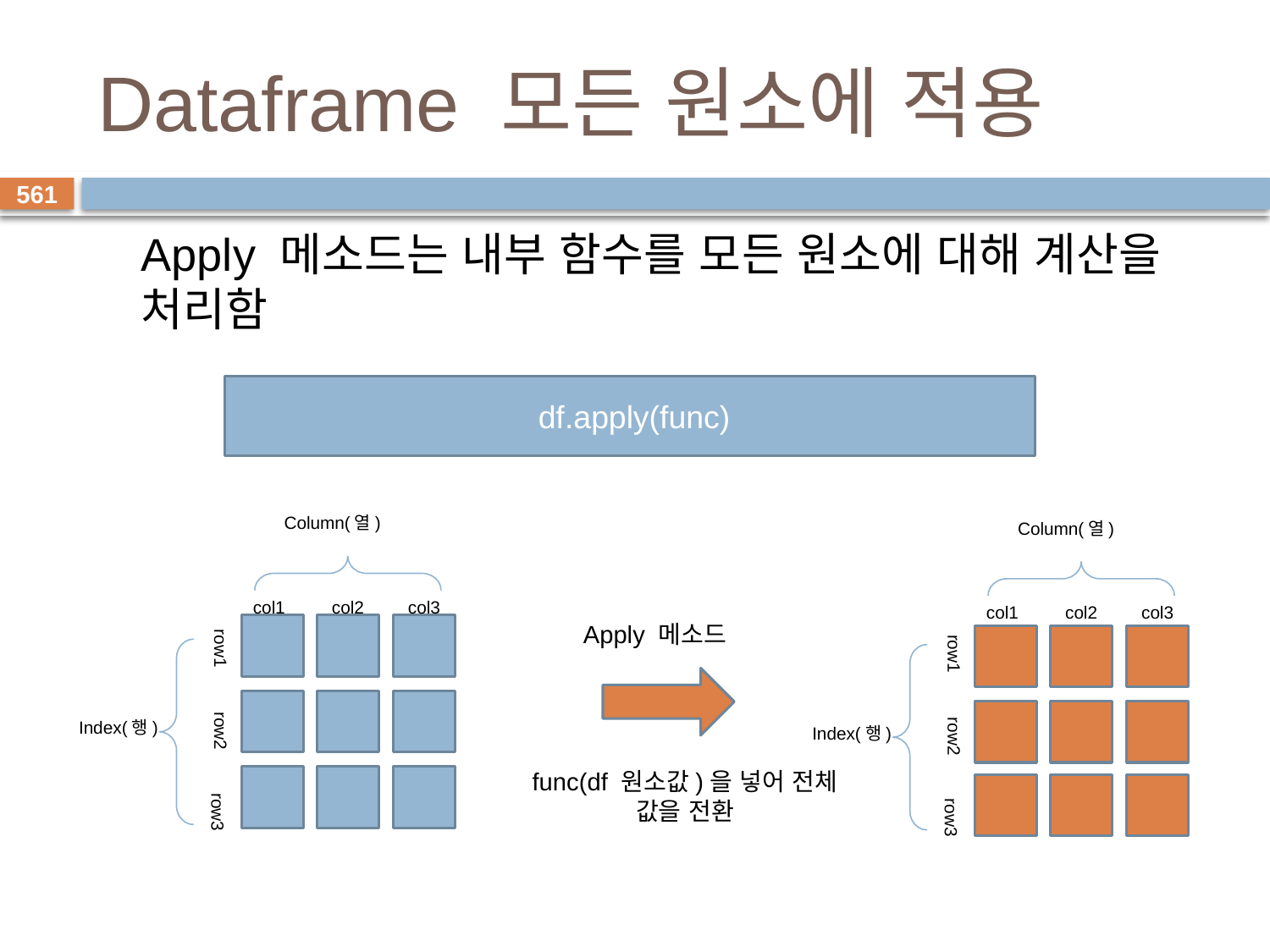

# Dataframe 모든 원소에 적용
561
Apply 메소드는 내부 함수를 모든 원소에 대해 계산을 처리함
 df.apply(func)

Column(열)
col1
col2
col3

row1

row2
Index(행)

row3

Column(열)
col1
col2
col3
row1

row2
Index(행)

row3
Apply 메소드

func(df 원소값)을 넣어 전체 값을 전환